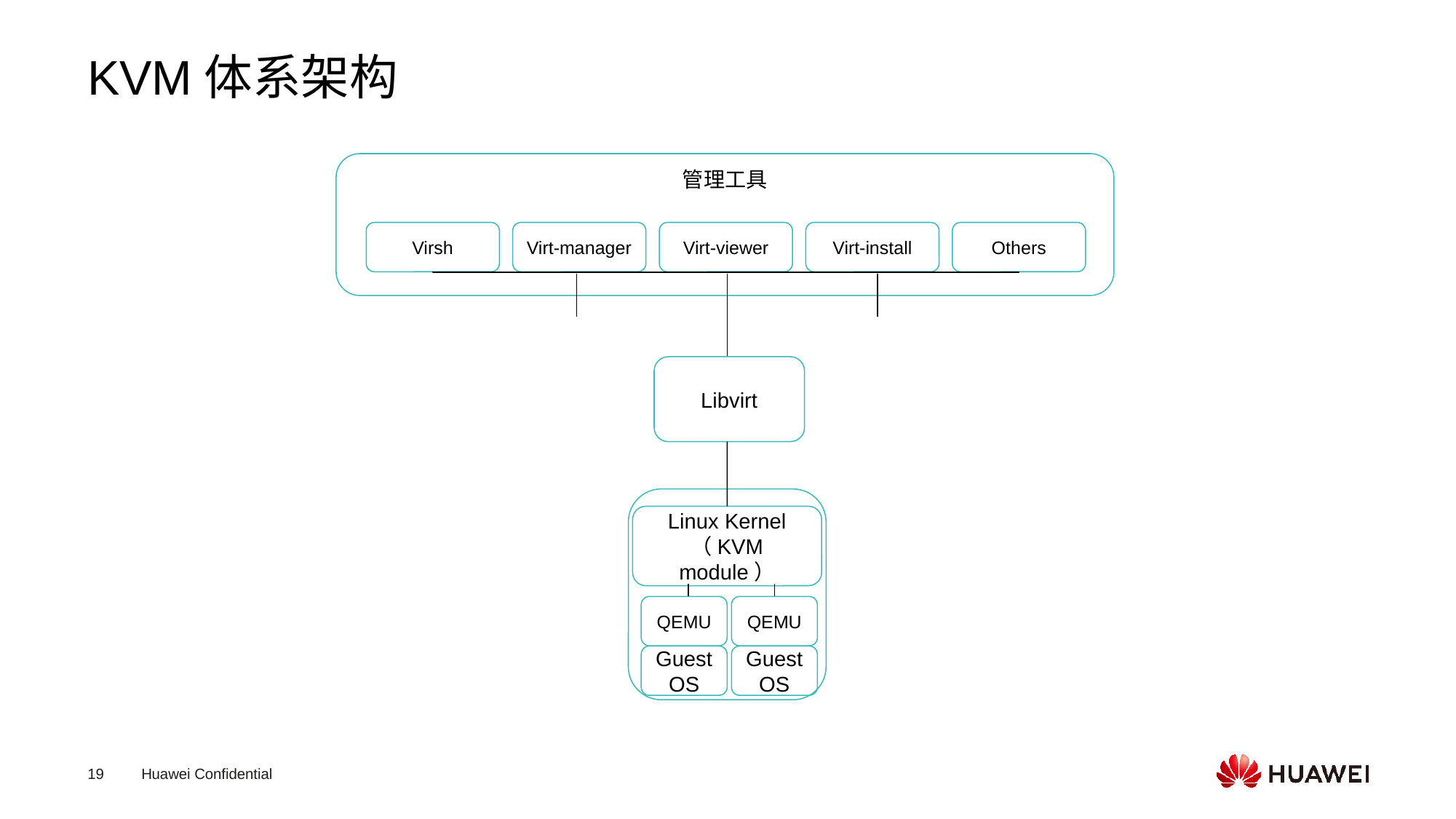

# KVM体系架构
管理工具
Virsh
Virt-manager
Virt-viewer
Virt-install
Others
Libvirt

Linux Kernel
（KVM module）
QEMU
QEMU
Guest OS
Guest OS